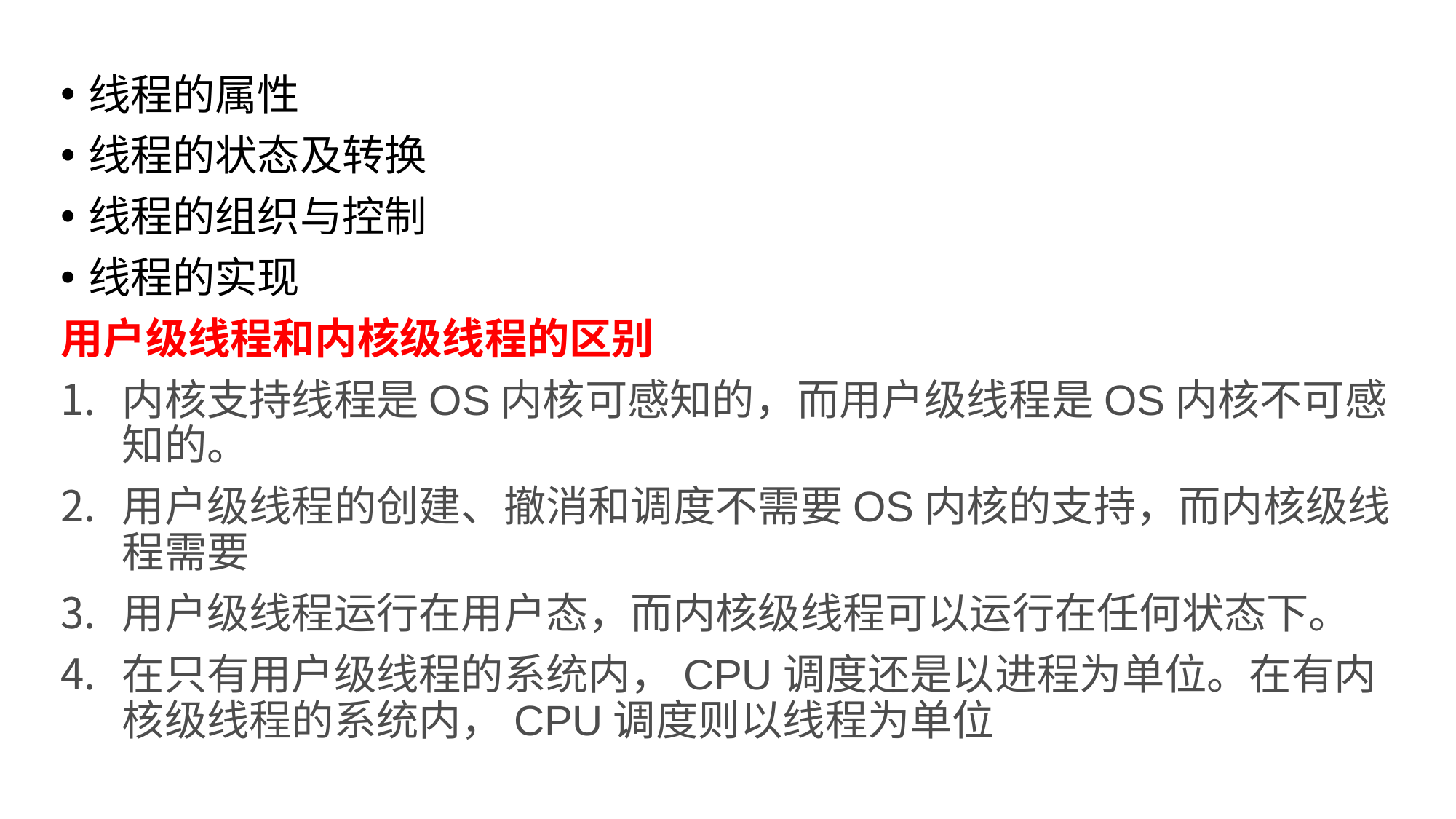

线程的属性
线程的状态及转换
线程的组织与控制
线程的实现
用户级线程和内核级线程的区别
内核支持线程是OS内核可感知的，而用户级线程是OS内核不可感知的。
用户级线程的创建、撤消和调度不需要OS内核的支持，而内核级线程需要
用户级线程运行在用户态，而内核级线程可以运行在任何状态下。
在只有用户级线程的系统内，CPU调度还是以进程为单位。在有内核级线程的系统内，CPU调度则以线程为单位